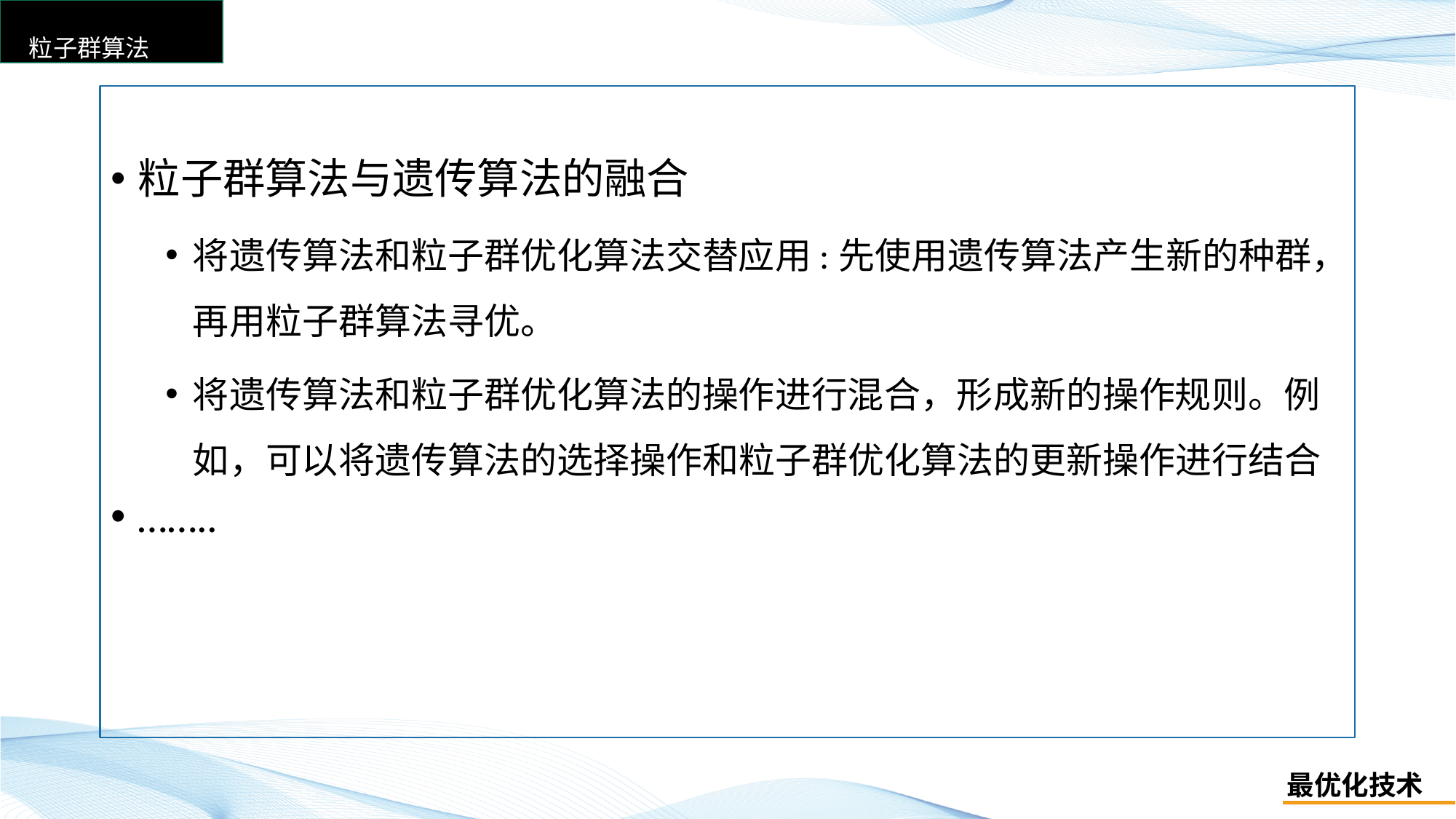

#
粒子群算法

粒子群算法与遗传算法的融合
将遗传算法和粒子群优化算法交替应用:先使用遗传算法产生新的种群，再用粒子群算法寻优。
将遗传算法和粒子群优化算法的操作进行混合，形成新的操作规则。例如，可以将遗传算法的选择操作和粒子群优化算法的更新操作进行结合
……..